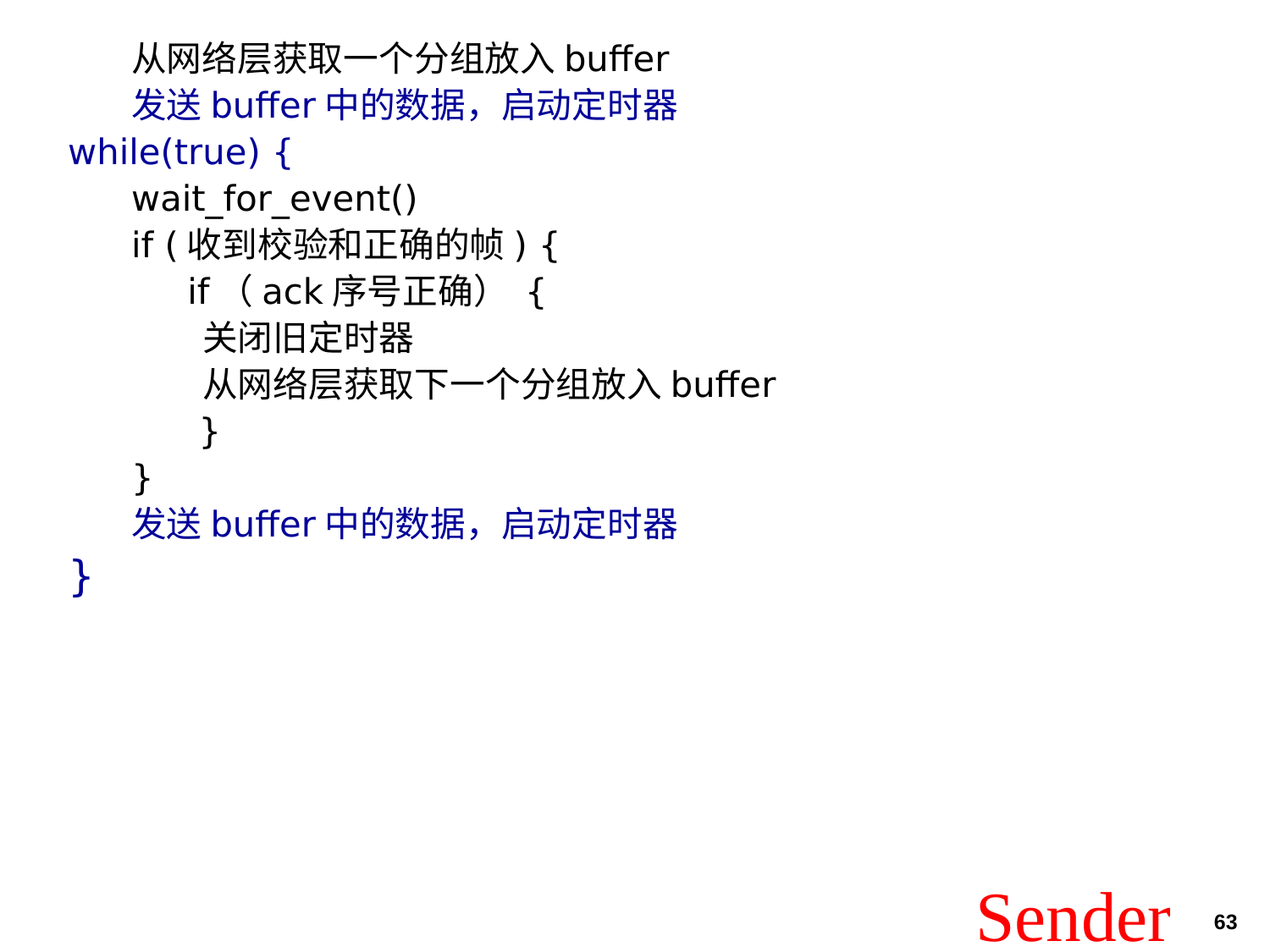

从网络层获取一个分组放入buffer
发送buffer中的数据，启动定时器
while(true) {
wait_for_event()
if (收到校验和正确的帧) {
     if（ack序号正确） {
        关闭旧定时器
        从网络层获取下一个分组放入buffer
      }
}
发送buffer中的数据，启动定时器
}
# Sender